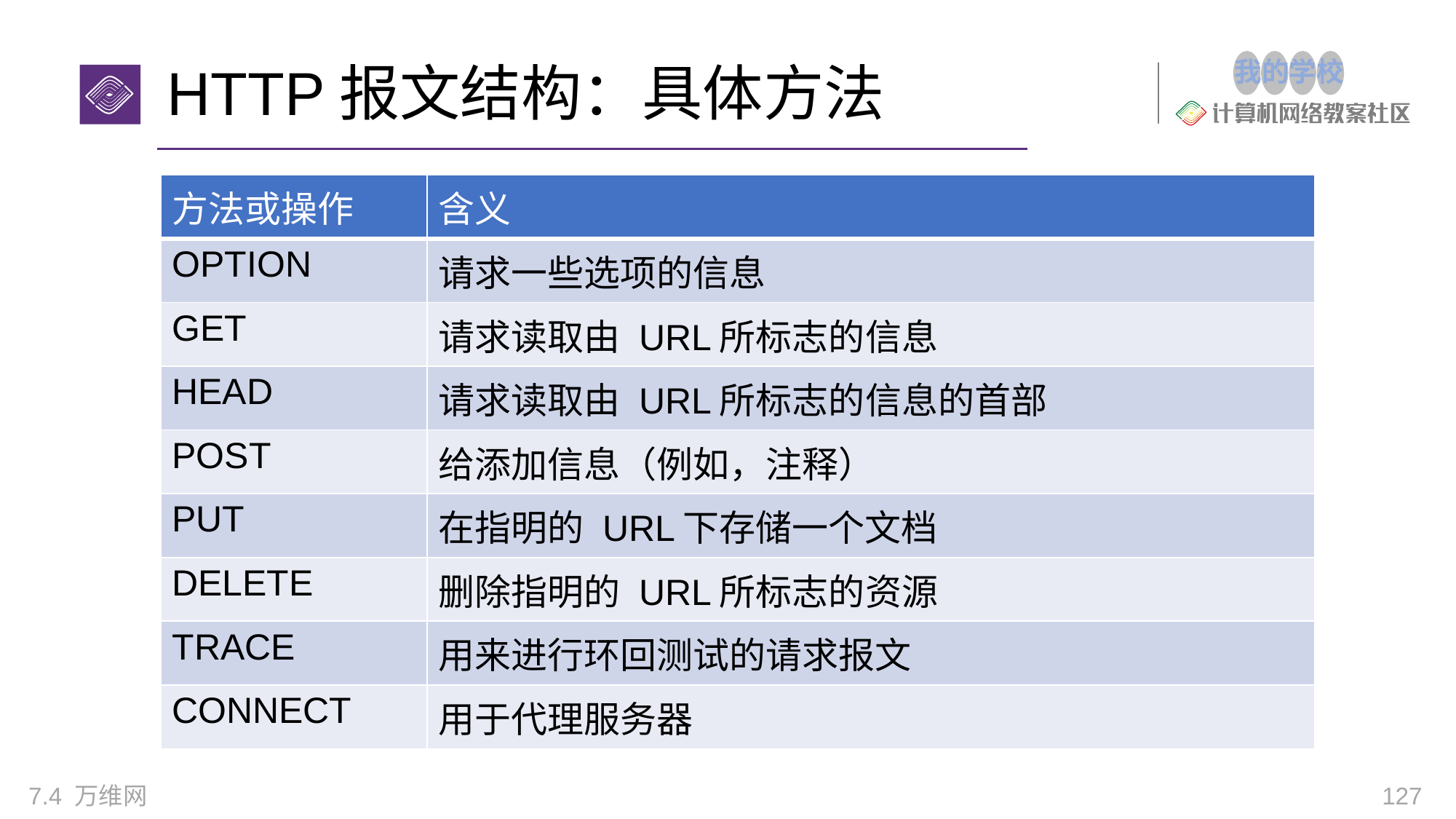

# HTTP报文结构：具体方法
| 方法或操作 | 含义 |
| --- | --- |
| OPTION | 请求一些选项的信息 |
| GET | 请求读取由 URL所标志的信息 |
| HEAD | 请求读取由 URL所标志的信息的首部 |
| POST | 给添加信息（例如，注释） |
| PUT | 在指明的 URL下存储一个文档 |
| DELETE | 删除指明的 URL所标志的资源 |
| TRACE | 用来进行环回测试的请求报文 |
| CONNECT | 用于代理服务器 |
7.4 万维网
127